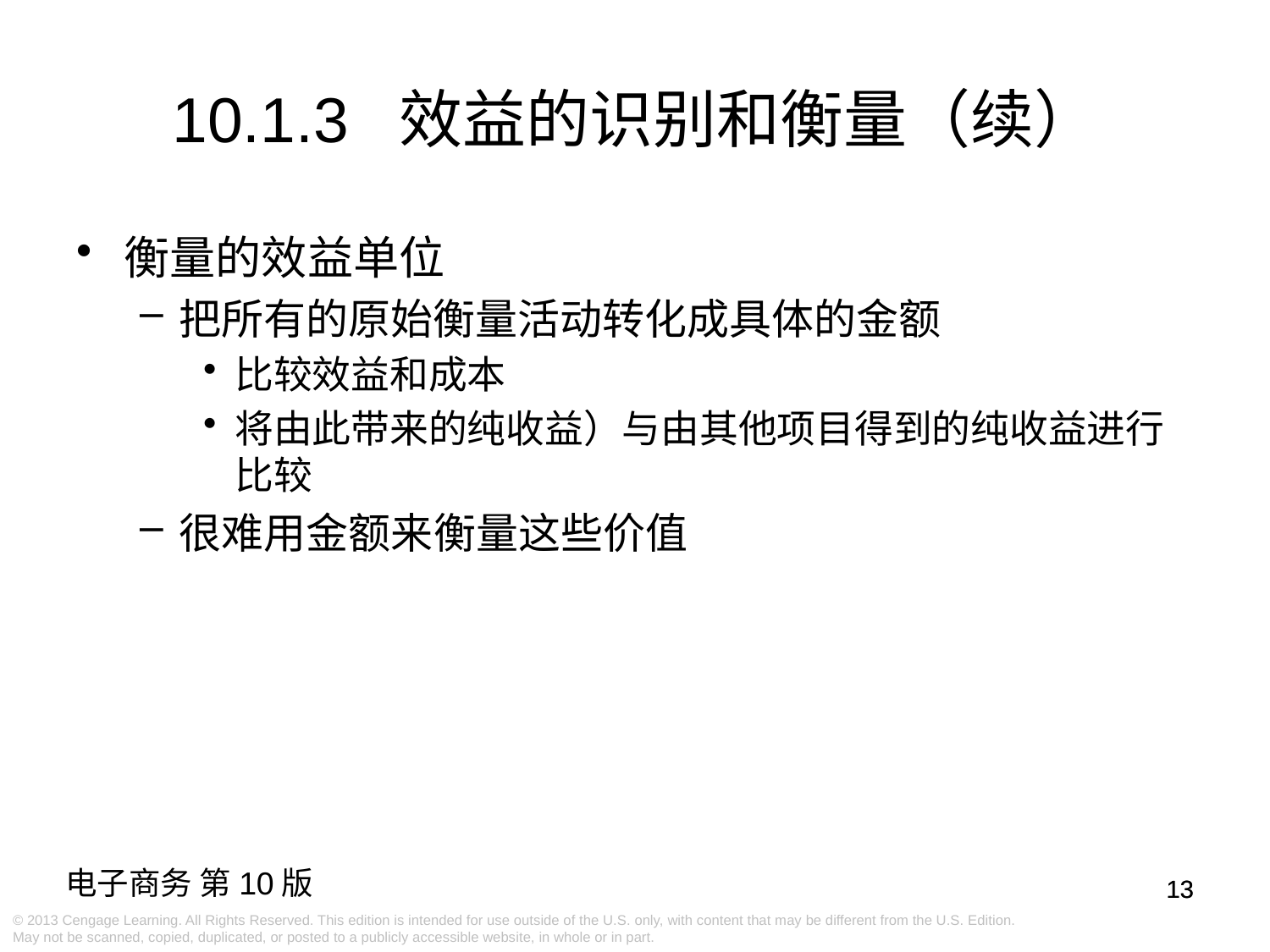

# 10.1.3  效益的识别和衡量（续）
衡量的效益单位
把所有的原始衡量活动转化成具体的金额
比较效益和成本
将由此带来的纯收益）与由其他项目得到的纯收益进行比较
很难用金额来衡量这些价值
13
13